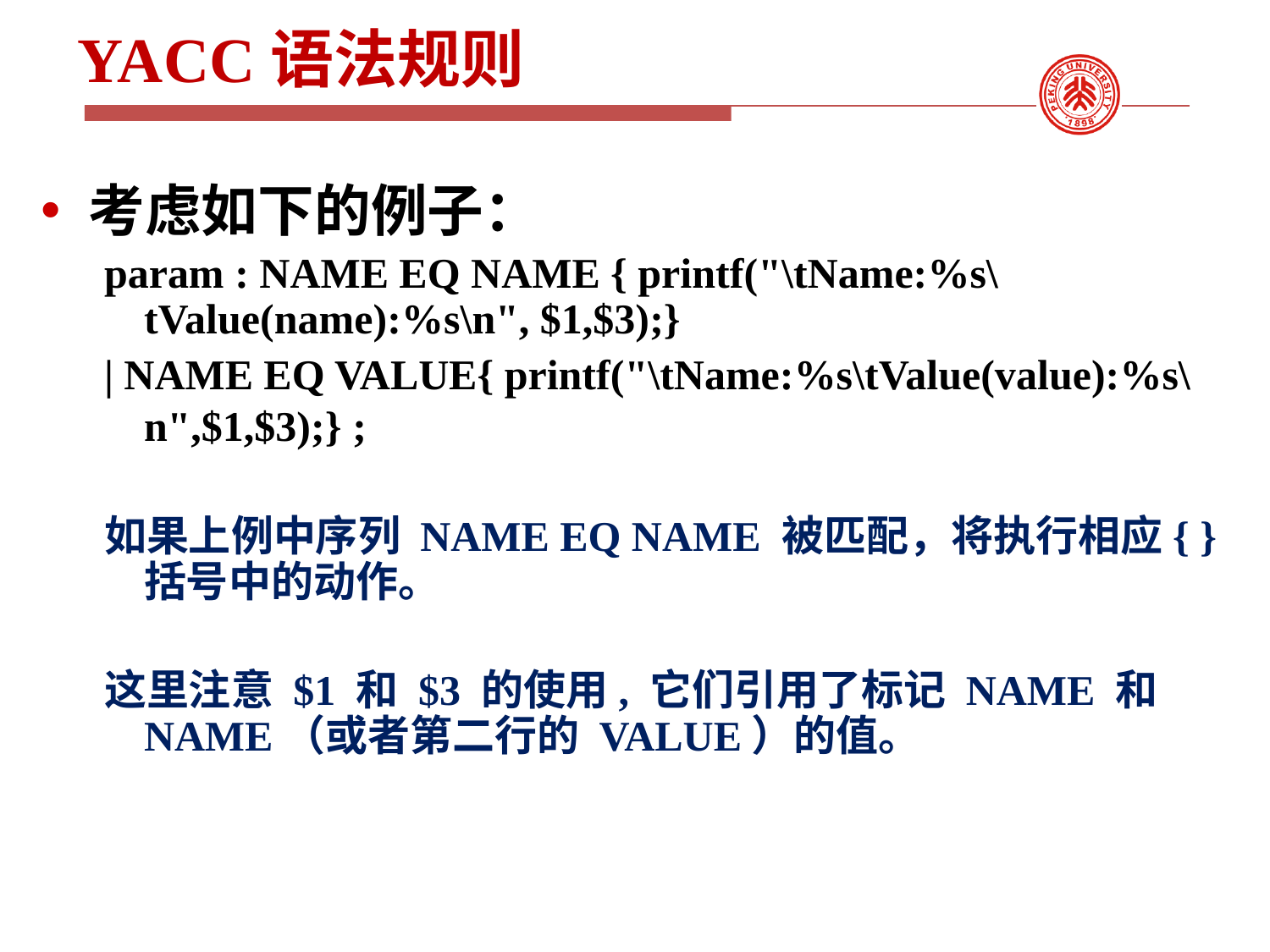

# YACC语法规则
考虑如下的例子：
param : NAME EQ NAME { printf("\tName:%s\tValue(name):%s\n", $1,$3);}
| NAME EQ VALUE{ printf("\tName:%s\tValue(value):%s\n",$1,$3);} ;

如果上例中序列 NAME EQ NAME 被匹配，将执行相应{ } 括号中的动作。

这里注意 $1 和 $3 的使用, 它们引用了标记 NAME 和 NAME（或者第二行的 VALUE）的值。